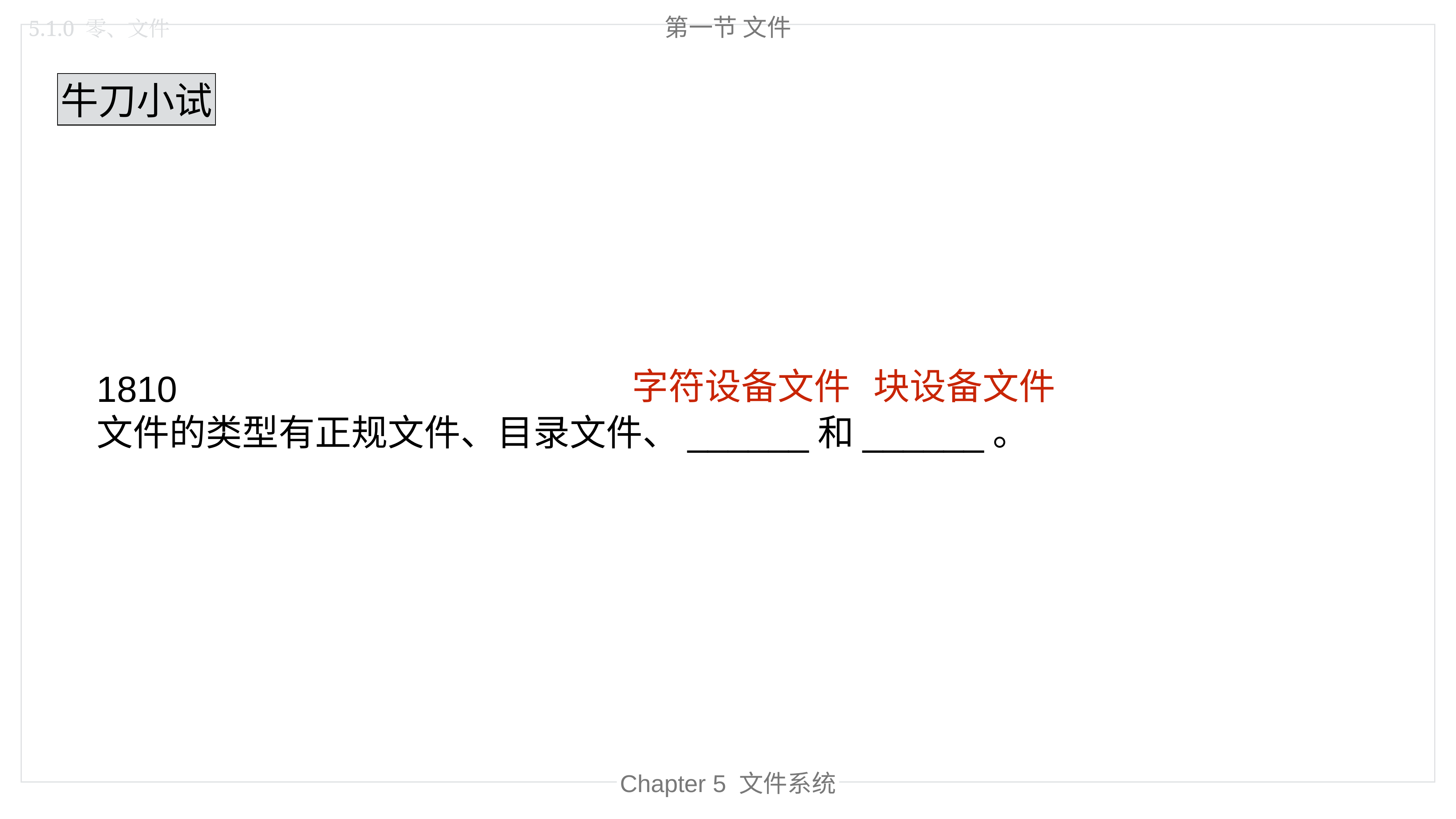

第一节 文件
5.1.0 零、文件

牛刀小试
1810
文件的类型有正规文件、目录文件、______和______。
字符设备文件
块设备文件
Chapter 4 内存管理
Chapter 5 文件系统